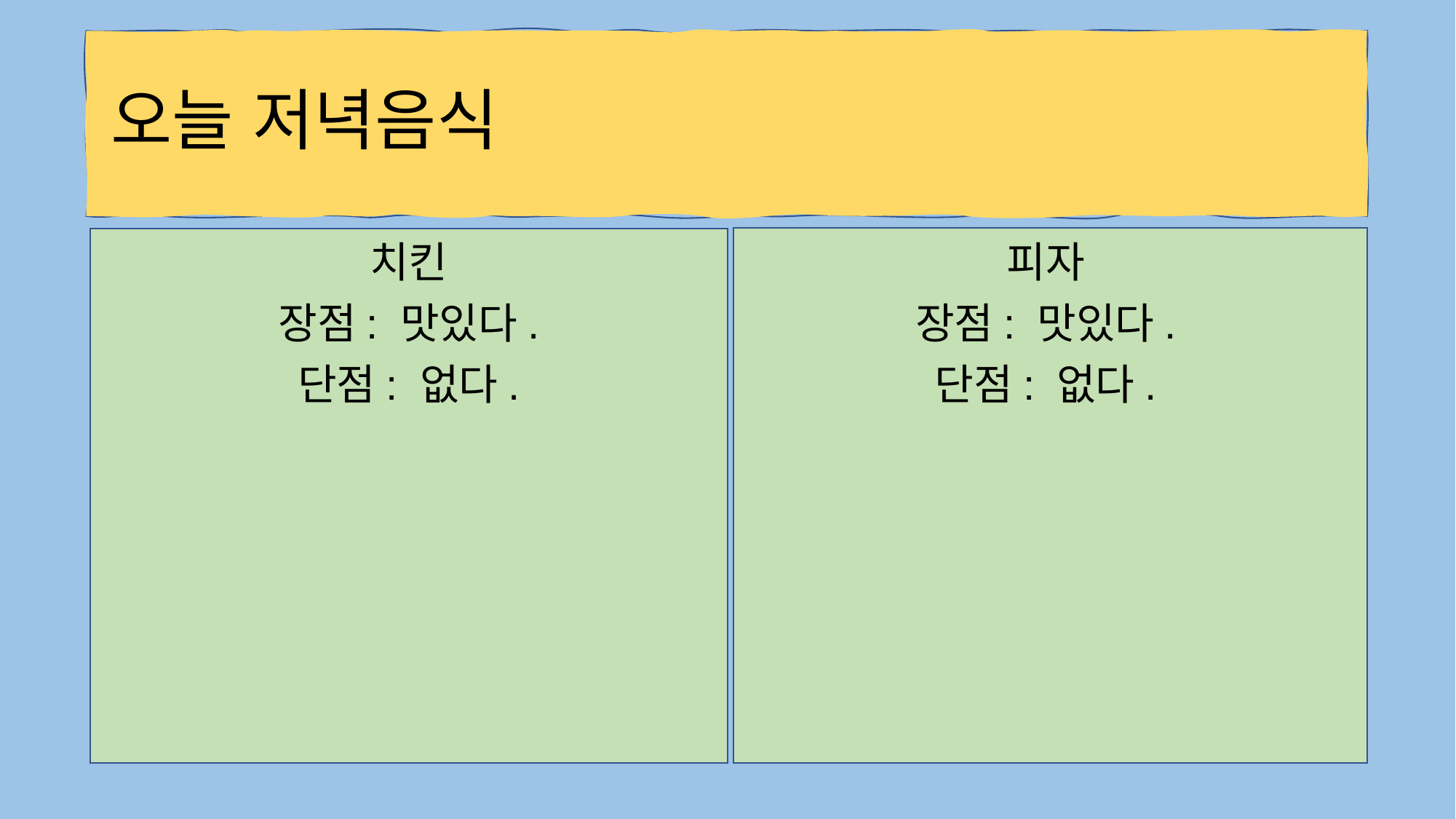

# 오늘 저녁음식
치킨
장점: 맛있다.
단점: 없다.

피자
장점: 맛있다.
단점: 없다.